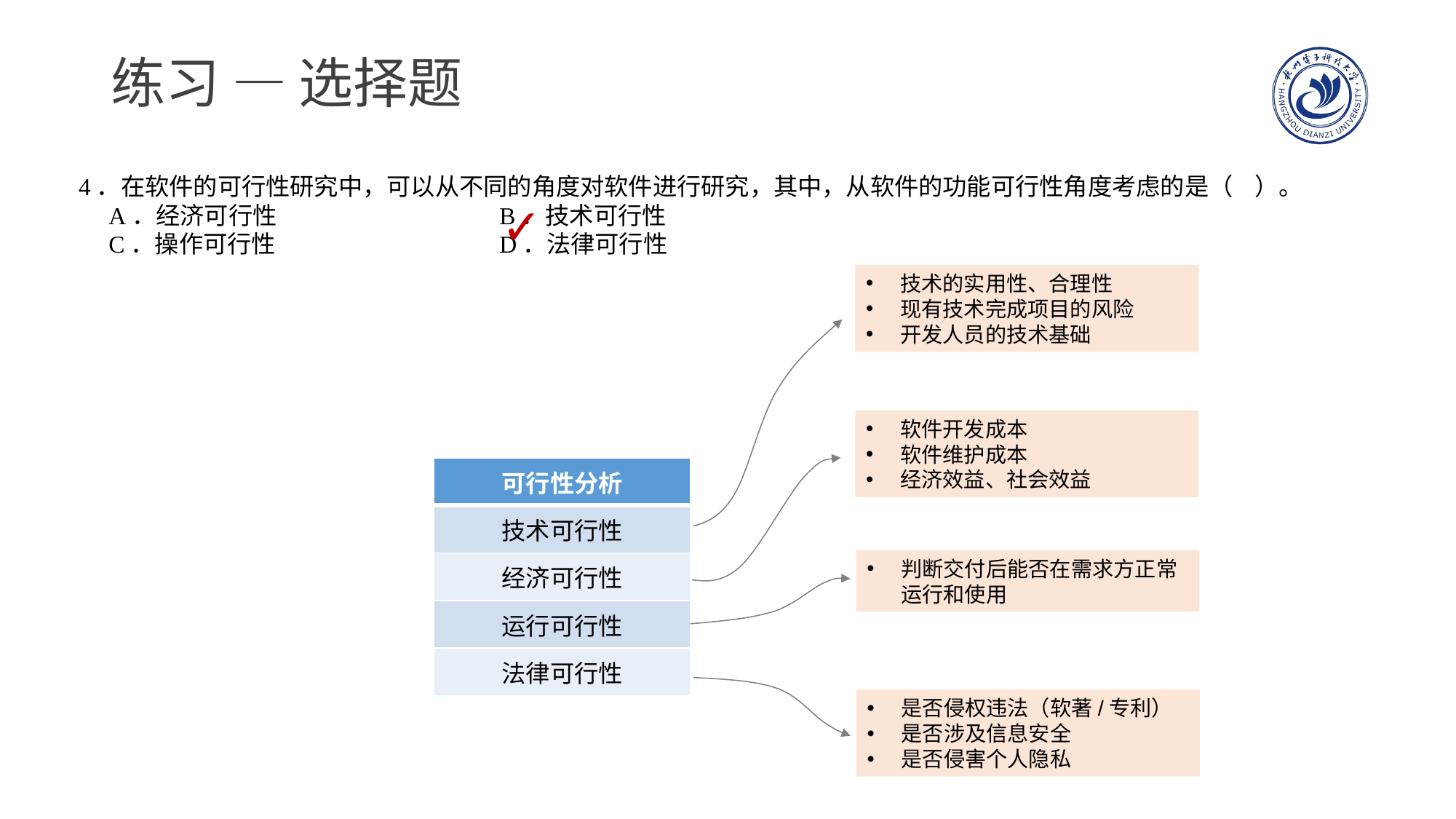

# 练习 — 选择题
4．在软件的可行性研究中，可以从不同的角度对软件进行研究，其中，从软件的功能可行性角度考虑的是（    ）。
     A．经济可行性			B．技术可行性
     C．操作可行性			D．法律可行性
✓
技术的实用性、合理性
现有技术完成项目的风险
开发人员的技术基础

软件开发成本
软件维护成本
经济效益、社会效益

| 可行性分析 |
| --- |
| 技术可行性 |
| 经济可行性 |
| 运行可行性 |
| 法律可行性 |
判断交付后能否在需求方正常运行和使用

是否侵权违法（软著/专利）
是否涉及信息安全
是否侵害个人隐私